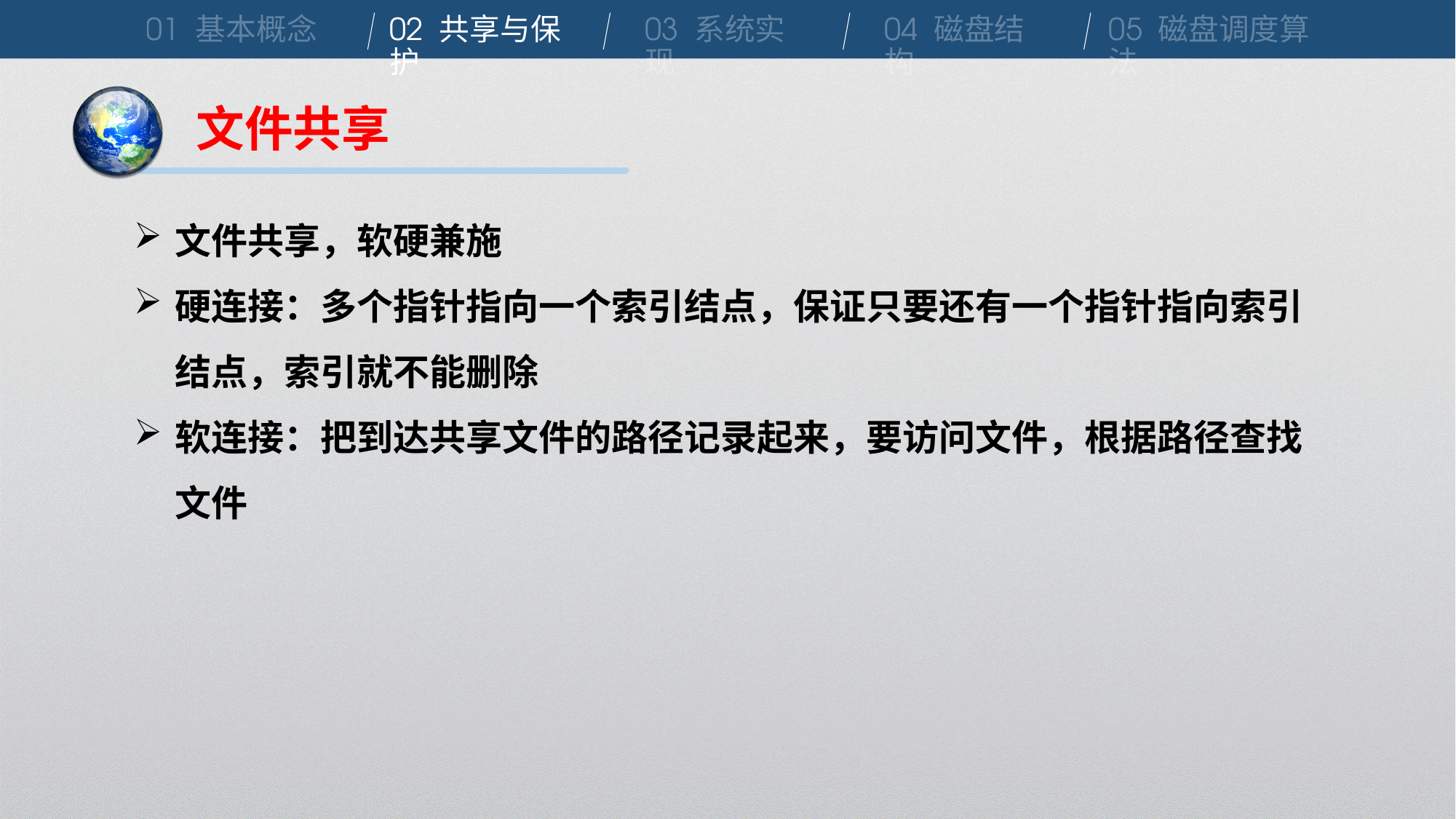

01 基本概念
02 共享与保护
03 系统实现
04 磁盘结构
05 磁盘调度算法
文件共享
文件共享，软硬兼施
硬连接：多个指针指向一个索引结点，保证只要还有一个指针指向索引结点，索引就不能删除
软连接：把到达共享文件的路径记录起来，要访问文件，根据路径查找文件